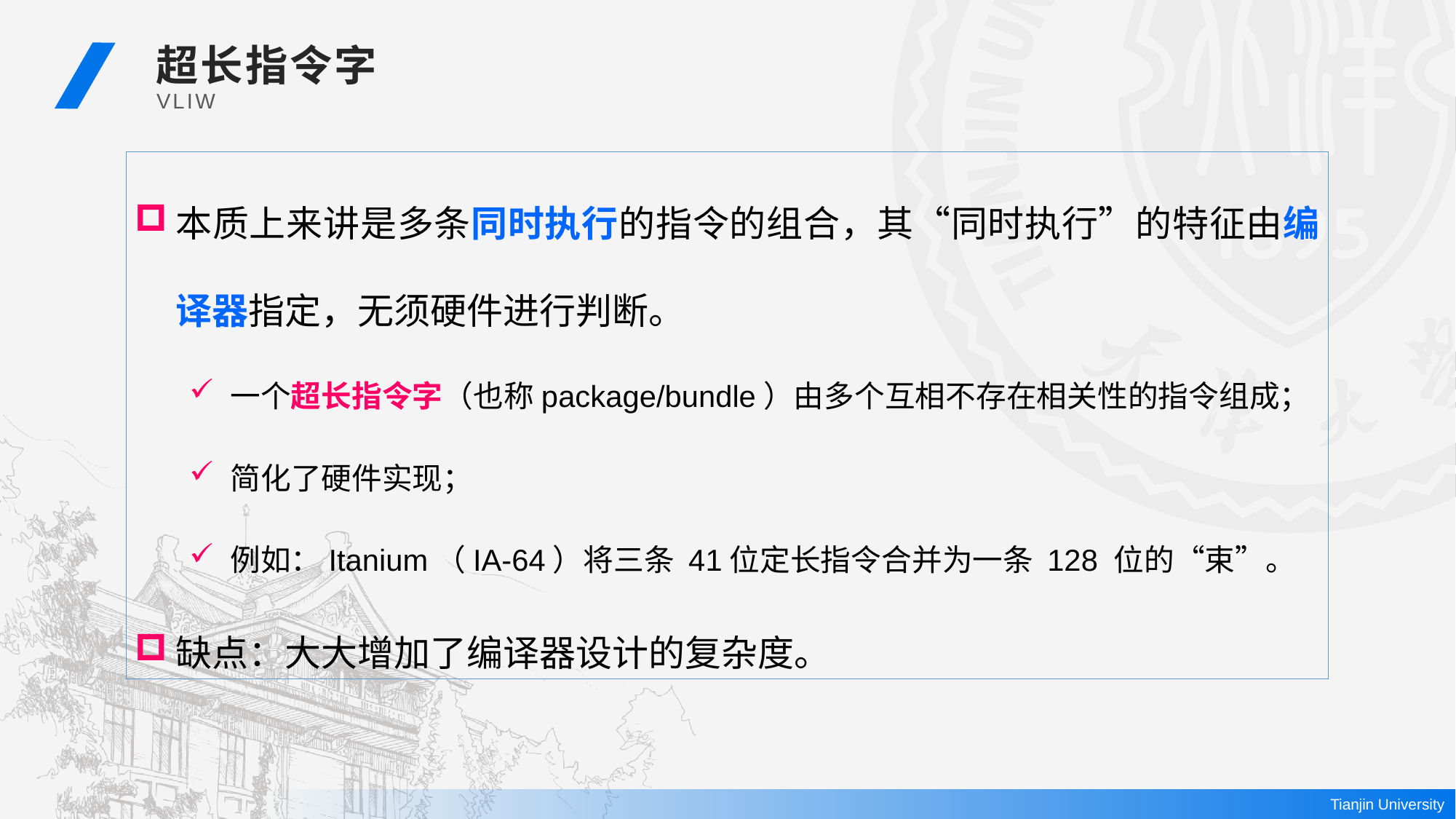

超长指令字
  VLIW
本质上来讲是多条同时执行的指令的组合，其“同时执行”的特征由编译器指定，无须硬件进行判断。
一个超长指令字（也称package/bundle）由多个互相不存在相关性的指令组成；
简化了硬件实现；
例如：Itanium（IA-64）将三条 41位定长指令合并为一条 128 位的“束”。
缺点：大大增加了编译器设计的复杂度。